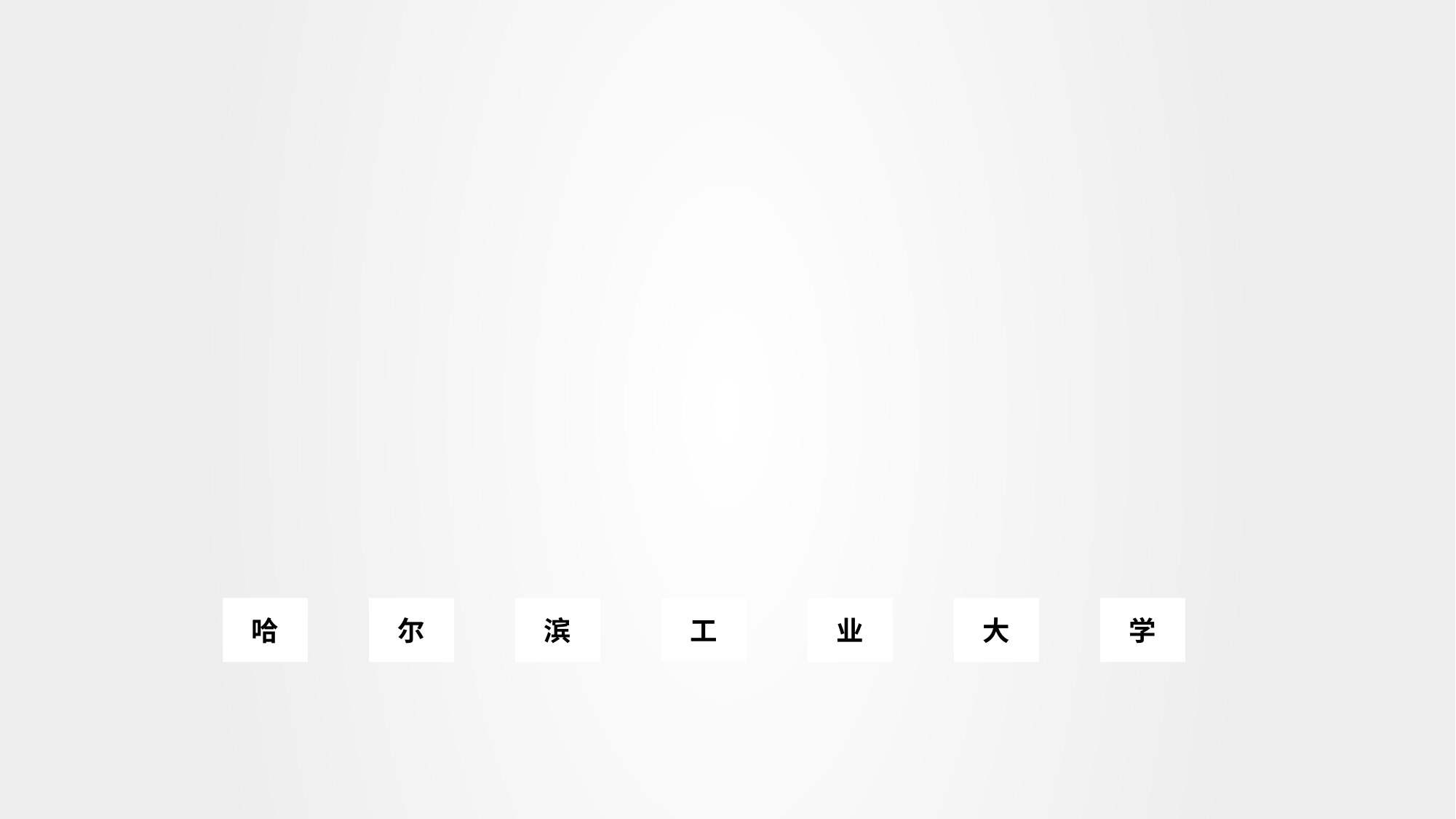

哈
尔
滨
工
业
大
学